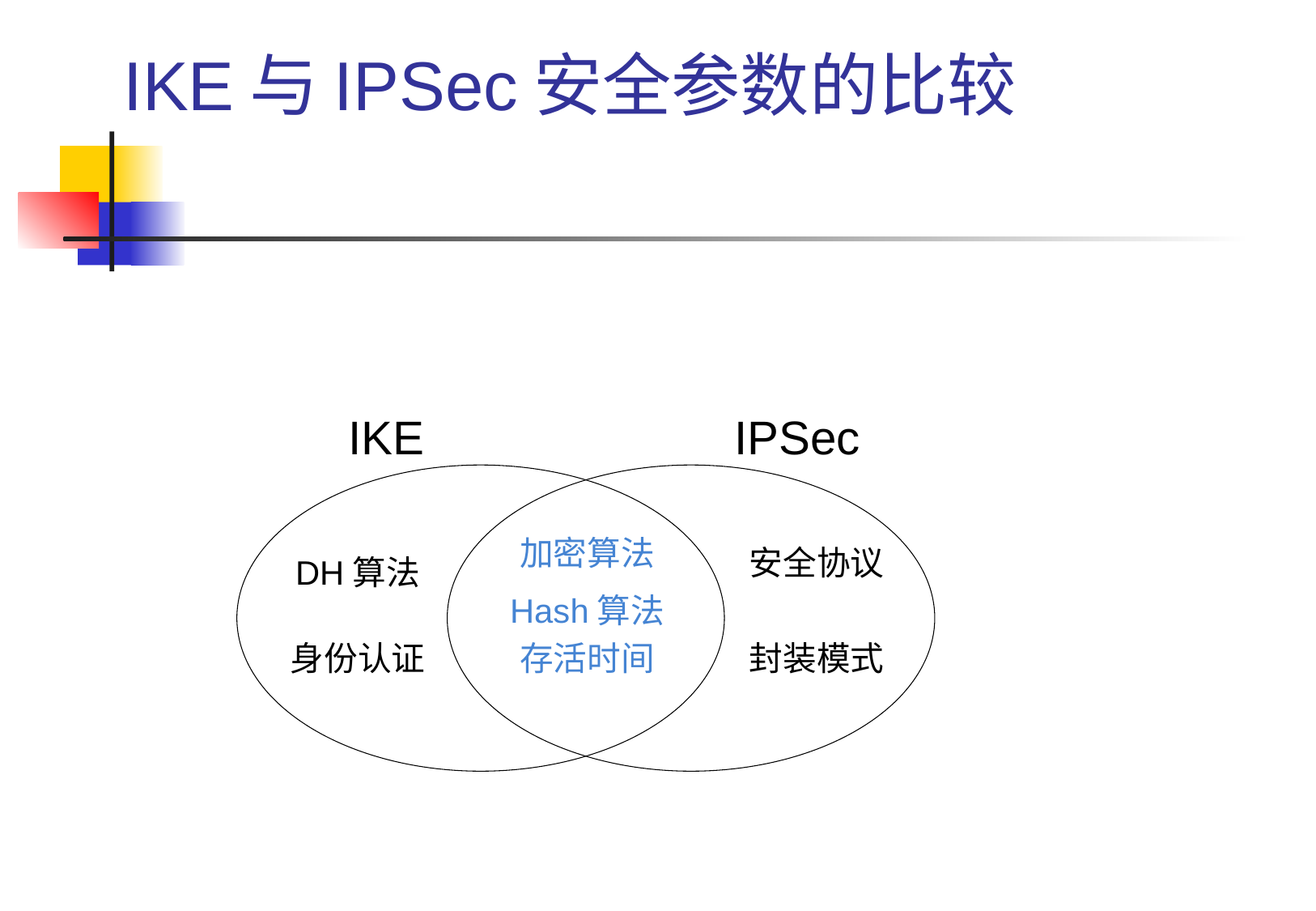

# IKE与IPSec安全参数的比较
IKE
IPSec

加密算法
安全协议
DH算法
Hash算法
身份认证
存活时间
封装模式